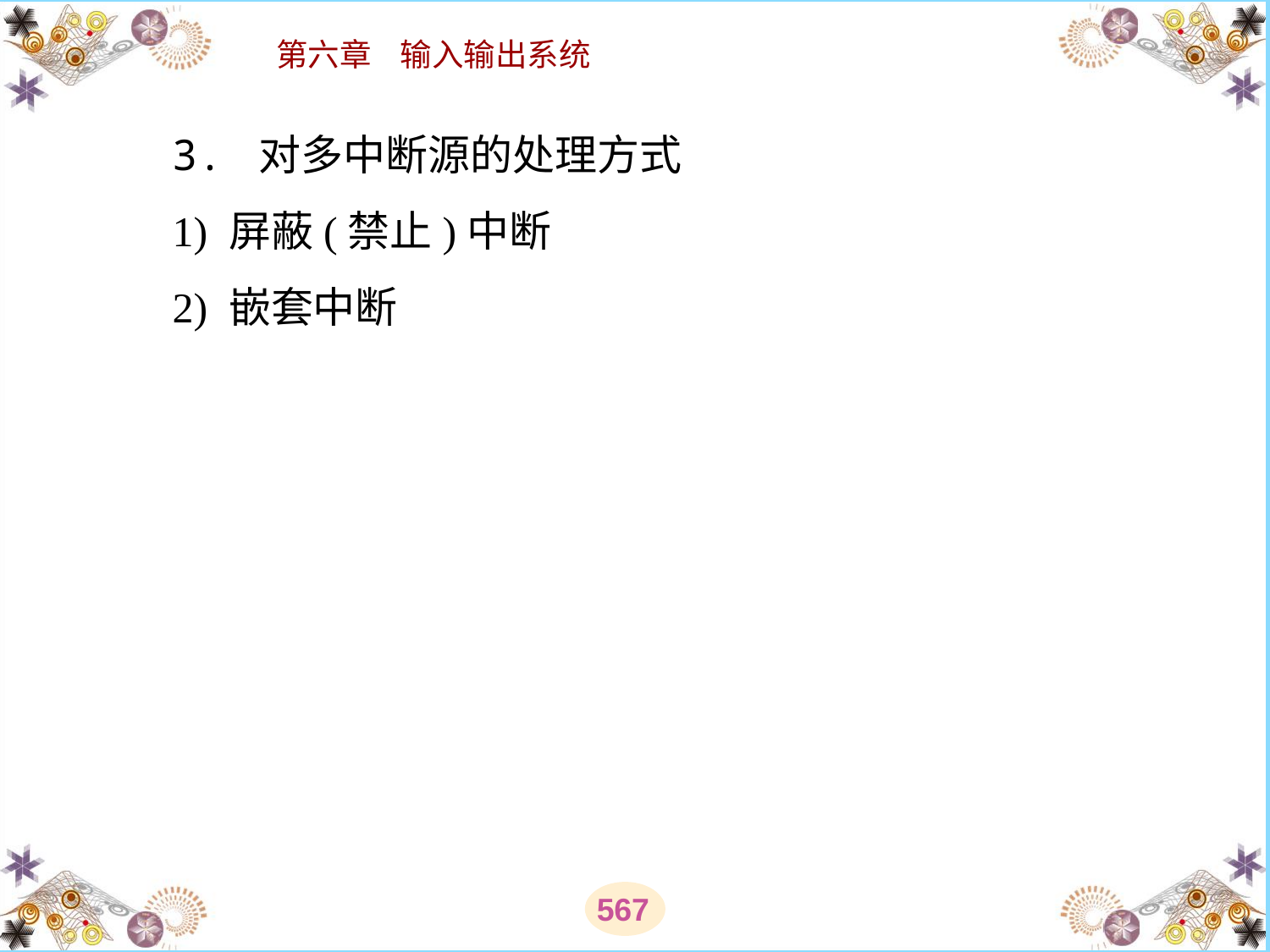

# 3. 对多中断源的处理方式 　　1) 屏蔽(禁止)中断 　　2) 嵌套中断